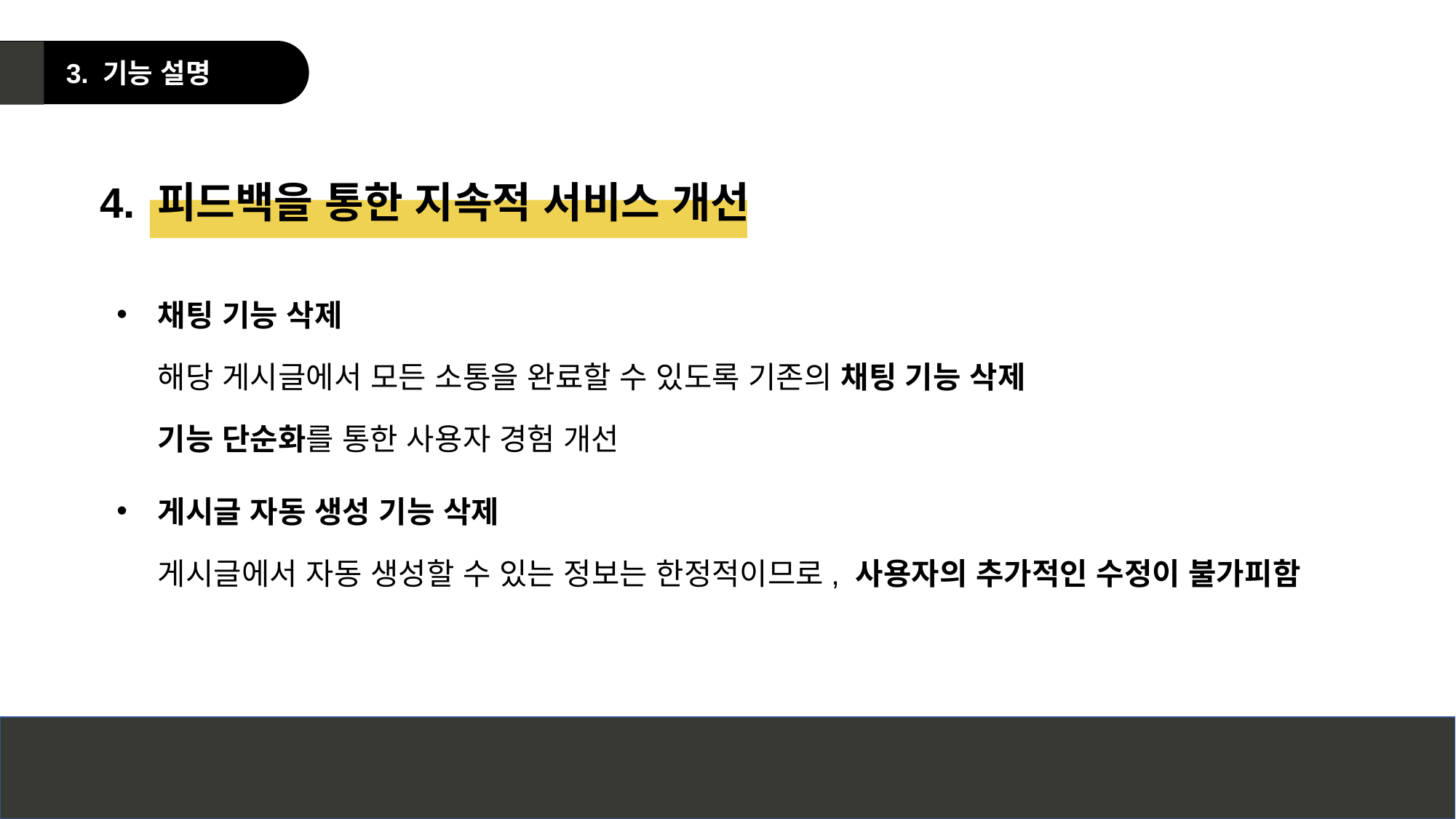

3. 기능 설명
4. 피드백을 통한 지속적 서비스 개선

채팅 기능 삭제
해당 게시글에서 모든 소통을 완료할 수 있도록 기존의 채팅 기능 삭제
기능 단순화를 통한 사용자 경험 개선
게시글 자동 생성 기능 삭제
게시글에서 자동 생성할 수 있는 정보는 한정적이므로, 사용자의 추가적인 수정이 불가피함